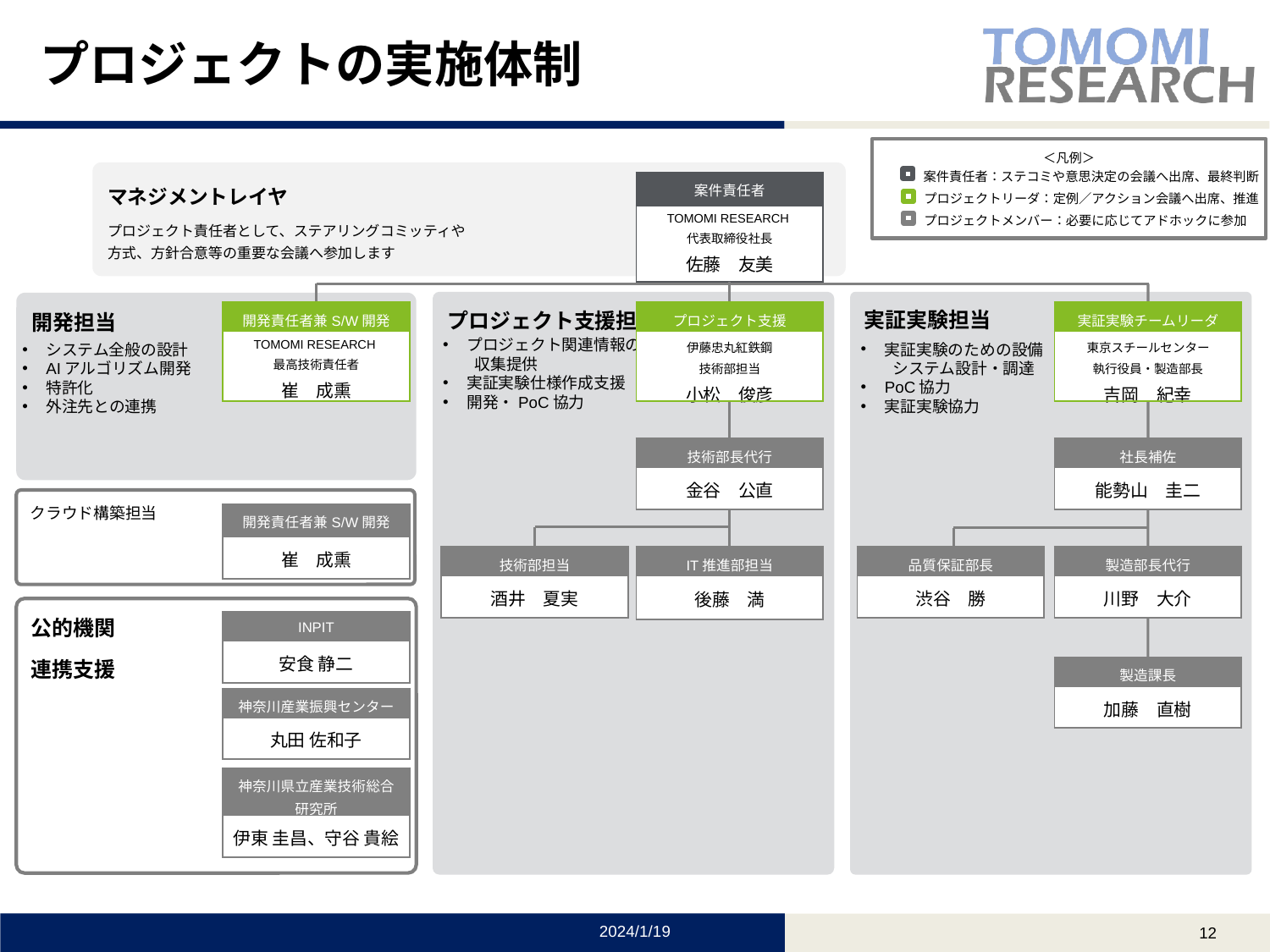

# プロジェクトの実施体制
＜凡例＞
案件責任者：ステコミや意思決定の会議へ出席、最終判断
プロジェクトリーダ：定例／アクション会議へ出席、推進
プロジェクトメンバー：必要に応じてアドホックに参加
マネジメントレイヤ
プロジェクト責任者として、ステアリングコミッティや
方式、方針合意等の重要な会議へ参加します
| 案件責任者 |
| --- |
| TOMOMI RESEARCH 代表取締役社長 佐藤　友美 |
プロジェクト支援担当
実証実験担当
開発担当

| 開発責任者兼S/W開発 |
| --- |
| TOMOMI RESEARCH 最高技術責任者 崔　成熏 |
| プロジェクト支援 |
| --- |
| 伊藤忠丸紅鉄鋼 技術部担当 小松　俊彦 |
| 実証実験チームリーダ |
| --- |
| 東京スチールセンター 執行役員・製造部長 吉岡　紀幸 |
プロジェクト関連情報の
　　収集提供
実証実験仕様作成支援
開発・PoC協力
実証実験のための設備
　　システム設計・調達
PoC協力
実証実験協力
システム全般の設計
AIアルゴリズム開発
特許化
外注先との連携
| 技術部長代行 |
| --- |
| 金谷　公直 |
| 社長補佐 |
| --- |
| 能勢山　圭二 |
クラウド構築担当
| 開発責任者兼S/W開発 |
| --- |
| 崔　成熏 |
| 技術部担当 |
| --- |
| 酒井　夏実 |
| IT推進部担当 |
| --- |
| 後藤　満 |
| 品質保証部長 |
| --- |
| 渋谷　勝 |
| 製造部長代行 |
| --- |
| 川野　大介 |
公的機関
連携支援
| INPIT |
| --- |
| 安食 静二 |
| 製造課長 |
| --- |
| 加藤　直樹 |
| 神奈川産業振興センター |
| --- |
| 丸田 佐和子 |
| 神奈川県立産業技術総合研究所 |
| --- |
| 伊東 圭昌、守谷 貴絵 |
2024/1/19
12